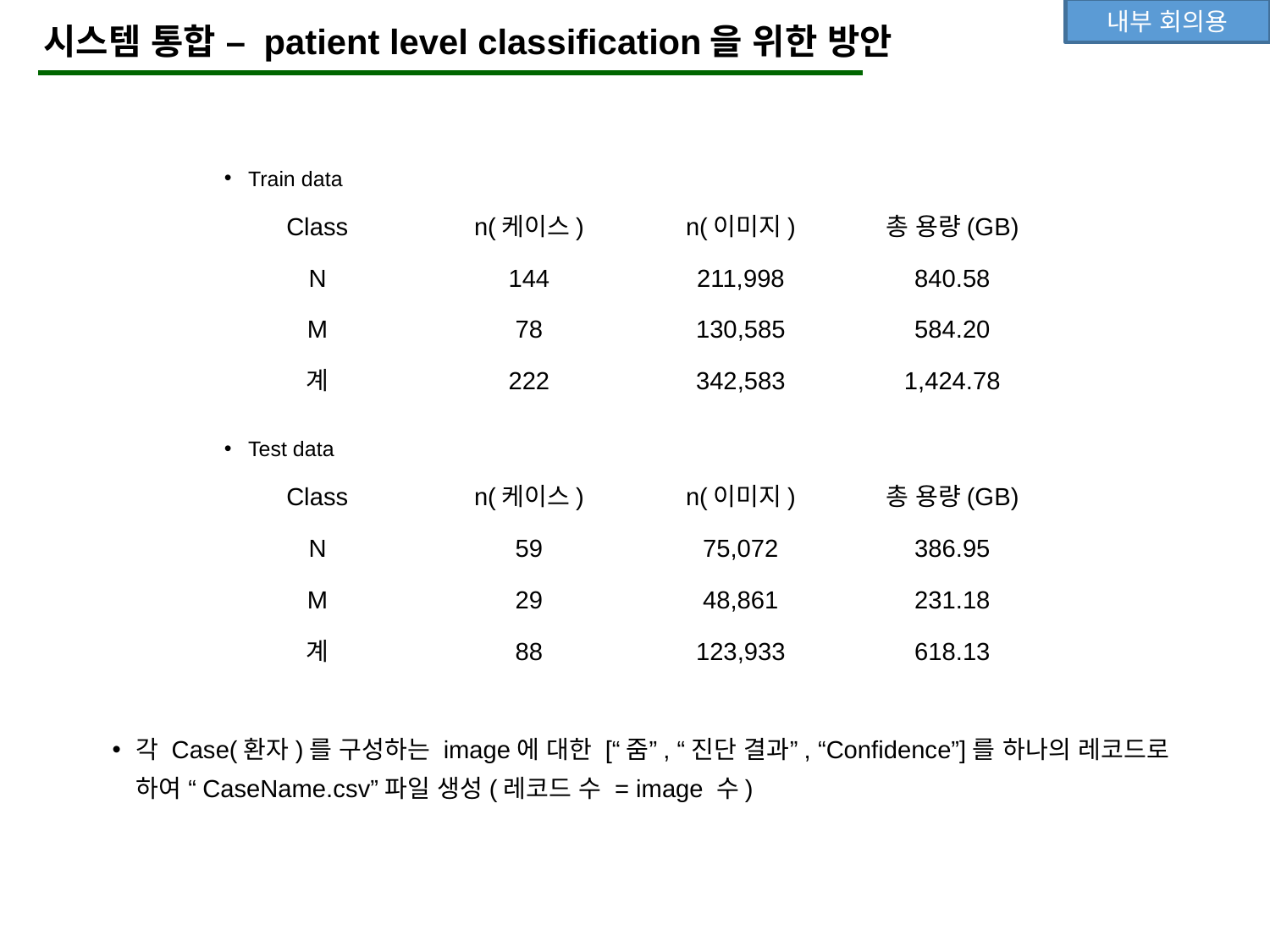

내부 회의용
시스템 통합 – patient level classification을 위한 방안
Train data
| Class | n(케이스) | n(이미지) | 총 용량(GB) |
| --- | --- | --- | --- |
| N | 144 | 211,998 | 840.58 |
| M | 78 | 130,585 | 584.20 |
| 계 | 222 | 342,583 | 1,424.78 |
Test data
| Class | n(케이스) | n(이미지) | 총 용량(GB) |
| --- | --- | --- | --- |
| N | 59 | 75,072 | 386.95 |
| M | 29 | 48,861 | 231.18 |
| 계 | 88 | 123,933 | 618.13 |
각 Case(환자)를 구성하는 image에 대한 [“줌”, “진단 결과”, “Confidence”]를 하나의 레코드로 하여 “CaseName.csv”파일 생성(레코드 수 = image 수)